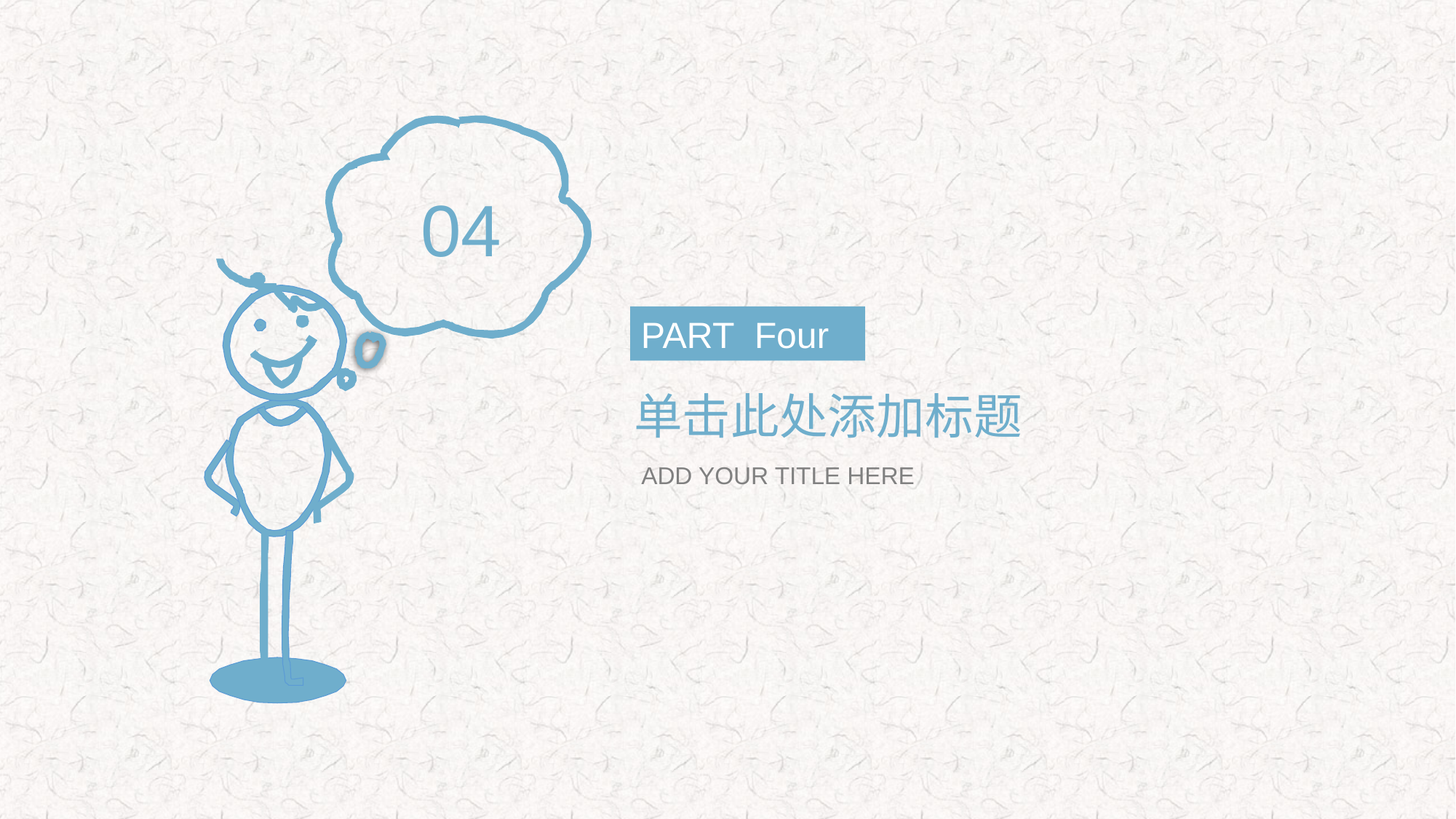

04
PART  Four
单击此处添加标题
ADD YOUR TITLE HERE